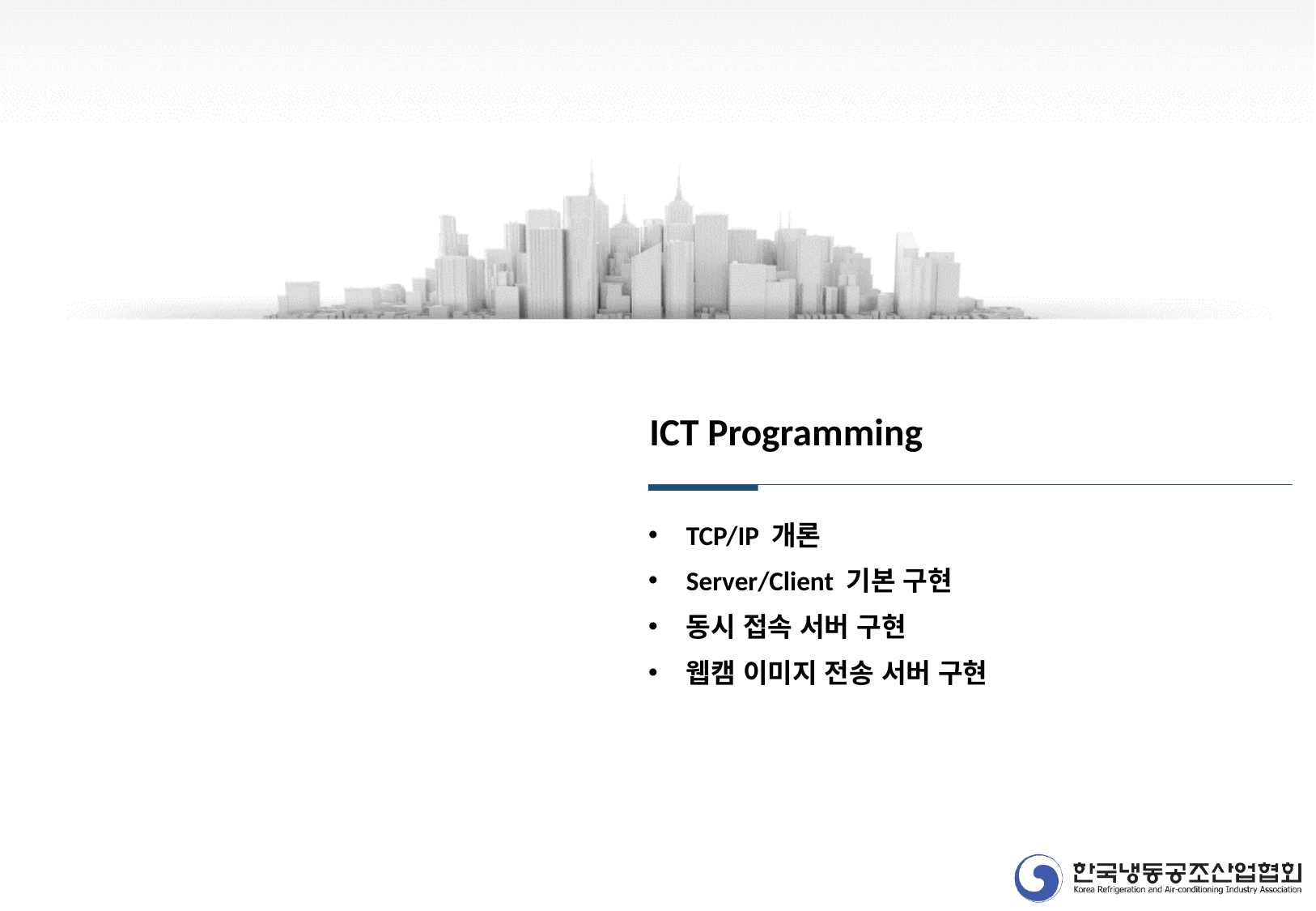

ICT Programming
TCP/IP 개론
Server/Client 기본 구현
동시 접속 서버 구현
웹캠 이미지 전송 서버 구현